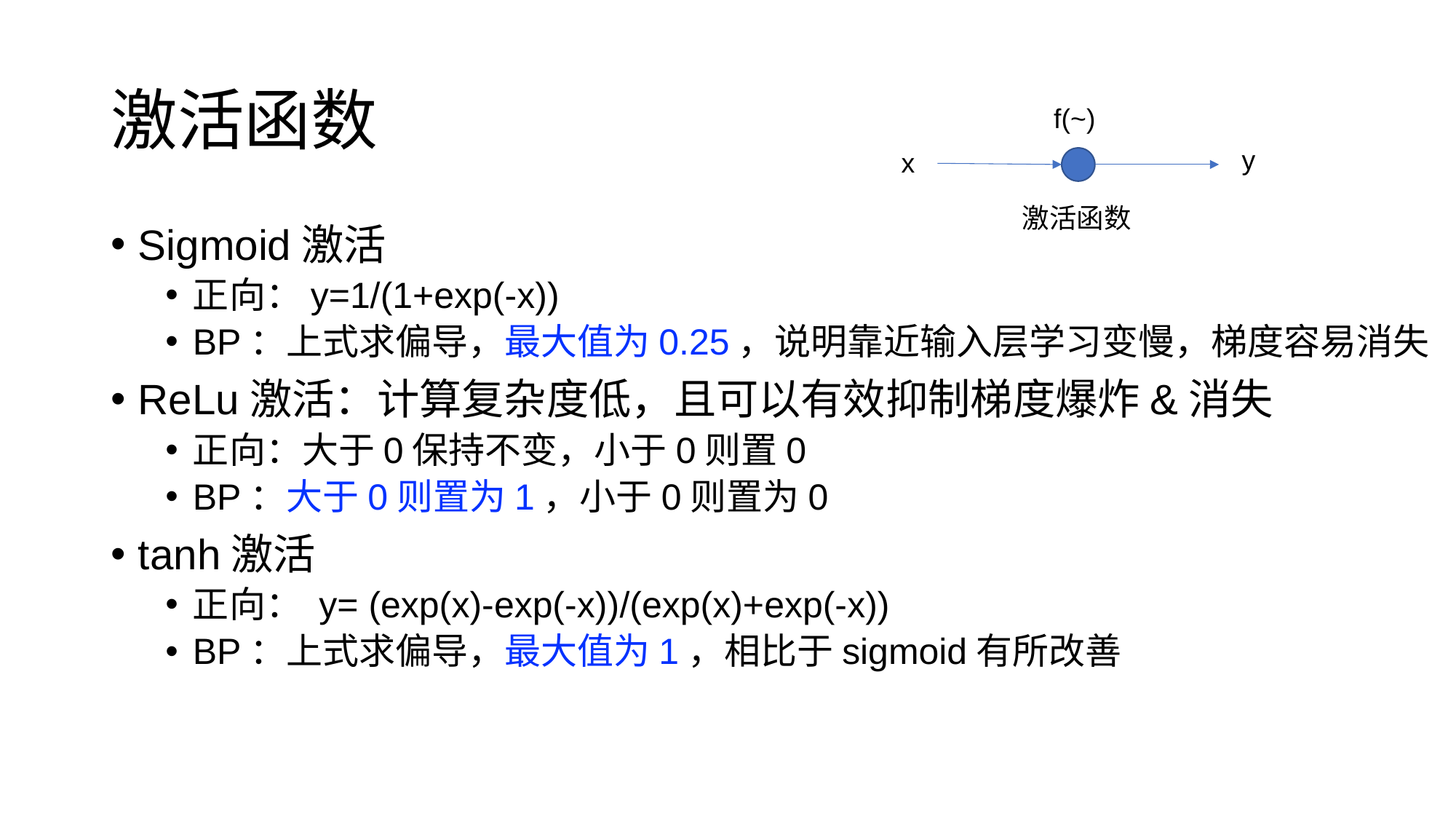

# 激活函数
f(~)
y
x

激活函数
Sigmoid激活
正向：y=1/(1+exp(-x))
BP：上式求偏导，最大值为0.25，说明靠近输入层学习变慢，梯度容易消失
ReLu激活：计算复杂度低，且可以有效抑制梯度爆炸&消失
正向：大于0保持不变，小于0则置0
BP：大于0则置为1，小于0则置为0
tanh激活
正向： y= (exp(x)-exp(-x))/(exp(x)+exp(-x))
BP：上式求偏导，最大值为1，相比于sigmoid有所改善